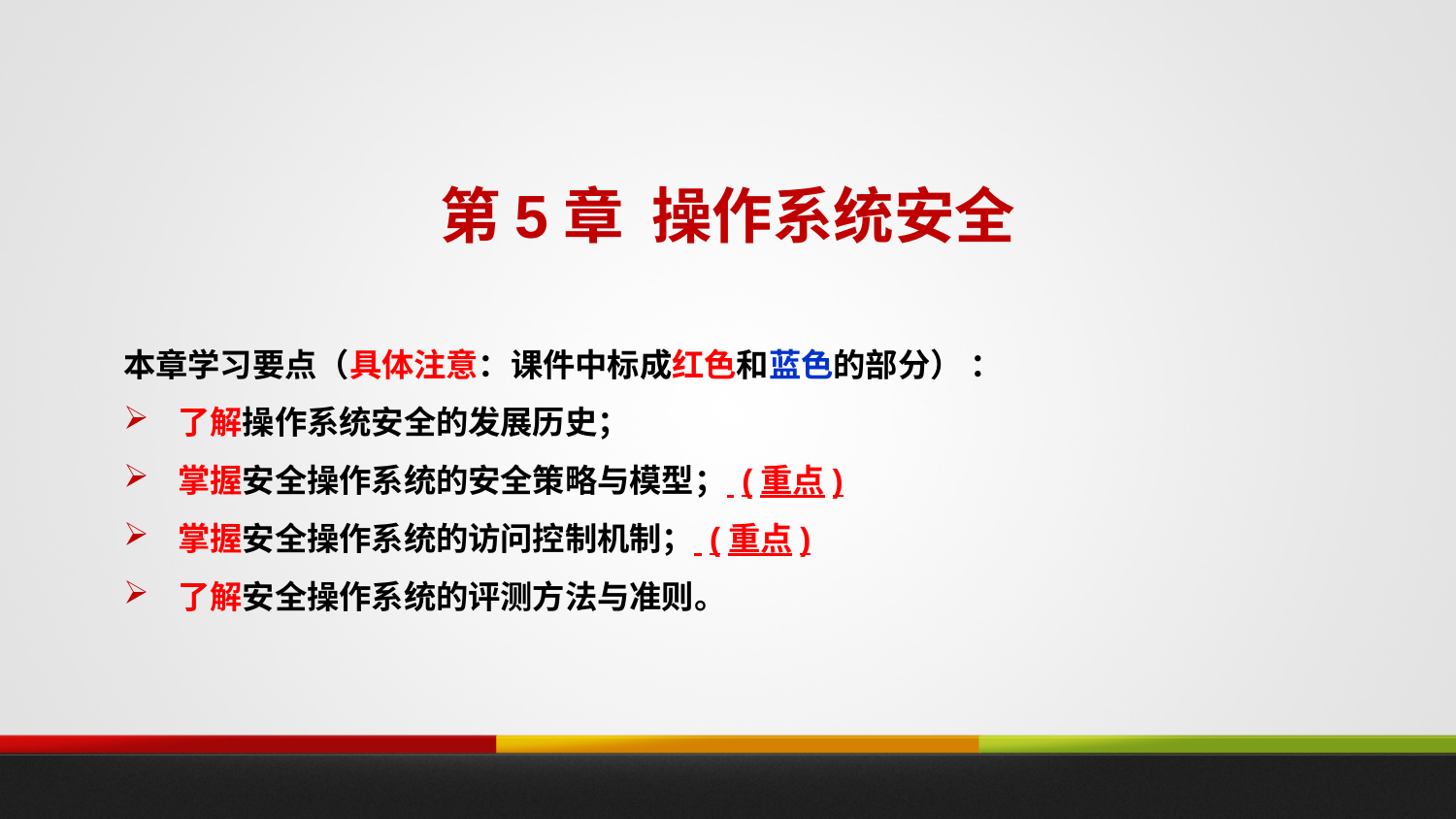

第5章  操作系统安全
本章学习要点（具体注意：课件中标成红色和蓝色的部分） ：
了解操作系统安全的发展历史；
掌握安全操作系统的安全策略与模型； (重点)
掌握安全操作系统的访问控制机制； (重点)
了解安全操作系统的评测方法与准则。